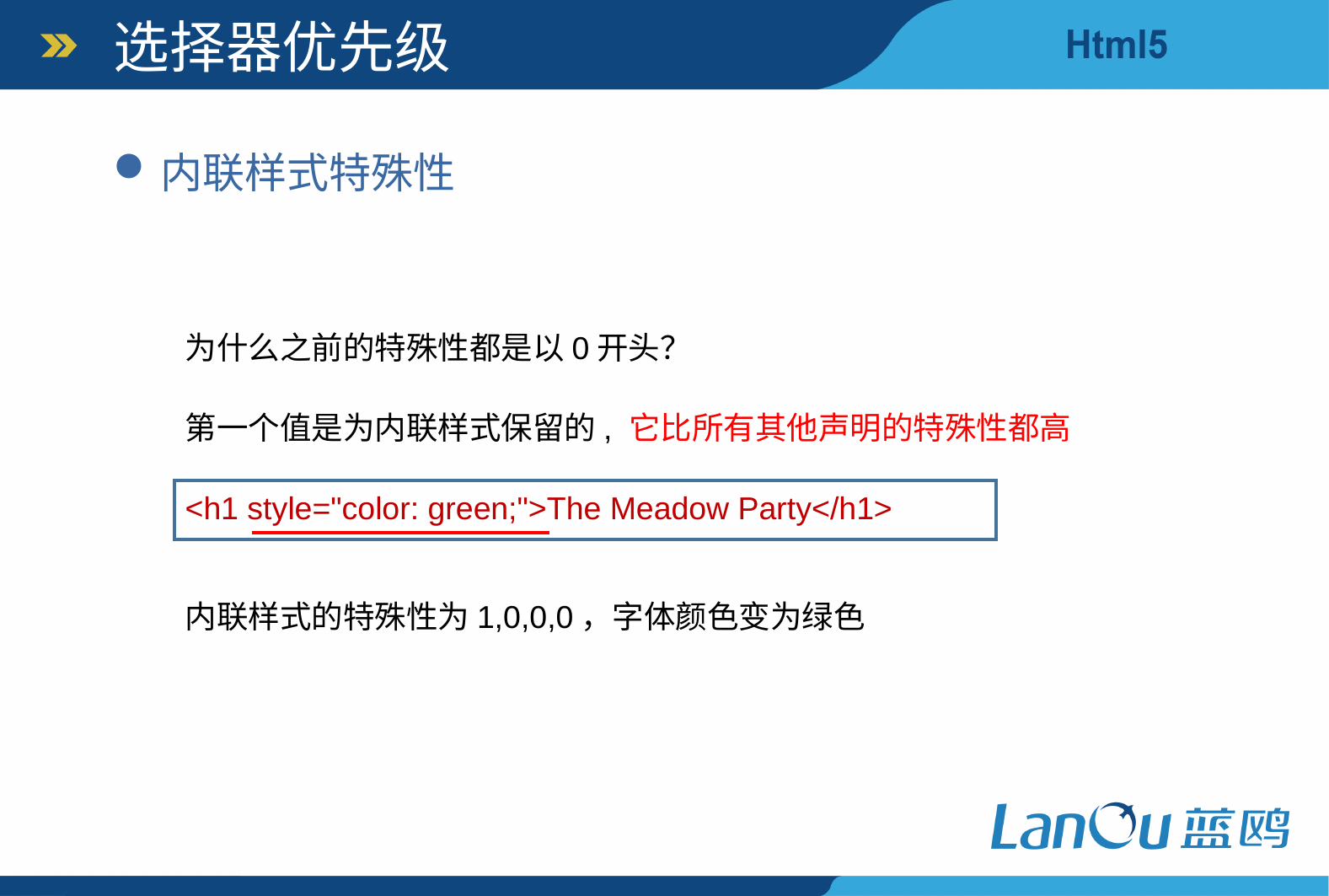

选择器优先级
内联样式特殊性
为什么之前的特殊性都是以0开头？
第一个值是为内联样式保留的, 它比所有其他声明的特殊性都高

<h1 style="color: green;">The Meadow Party</h1>
内联样式的特殊性为1,0,0,0，字体颜色变为绿色